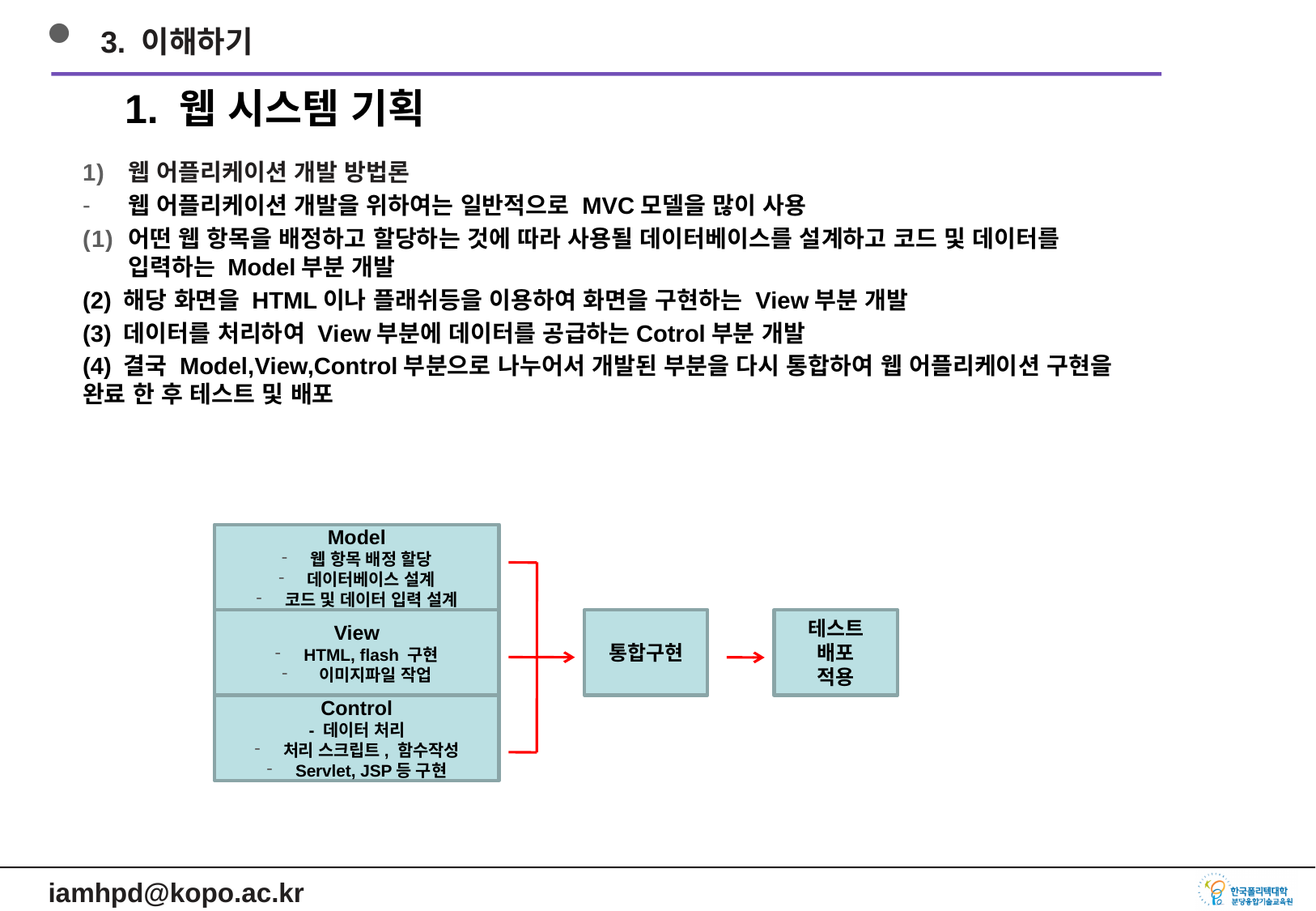

3. 이해하기
1. 웹 시스템 기획
웹 어플리케이션 개발 방법론
웹 어플리케이션 개발을 위하여는 일반적으로 MVC모델을 많이 사용
어떤 웹 항목을 배정하고 할당하는 것에 따라 사용될 데이터베이스를 설계하고 코드 및 데이터를 입력하는 Model부분 개발
(2) 해당 화면을 HTML이나 플래쉬등을 이용하여 화면을 구현하는 View부분 개발
(3) 데이터를 처리하여 View부분에 데이터를 공급하는Cotrol부분 개발
(4) 결국 Model,View,Control부분으로 나누어서 개발된 부분을 다시 통합하여 웹 어플리케이션 구현을 완료 한 후 테스트 및 배포
Model
웹 항목 배정 할당
데이터베이스 설계
코드 및 데이터 입력 설계
View
HTML, flash 구현
 이미지파일 작업
통합구현
테스트
배포
적용
Control
- 데이터 처리
처리 스크립트, 함수작성
Servlet, JSP등 구현